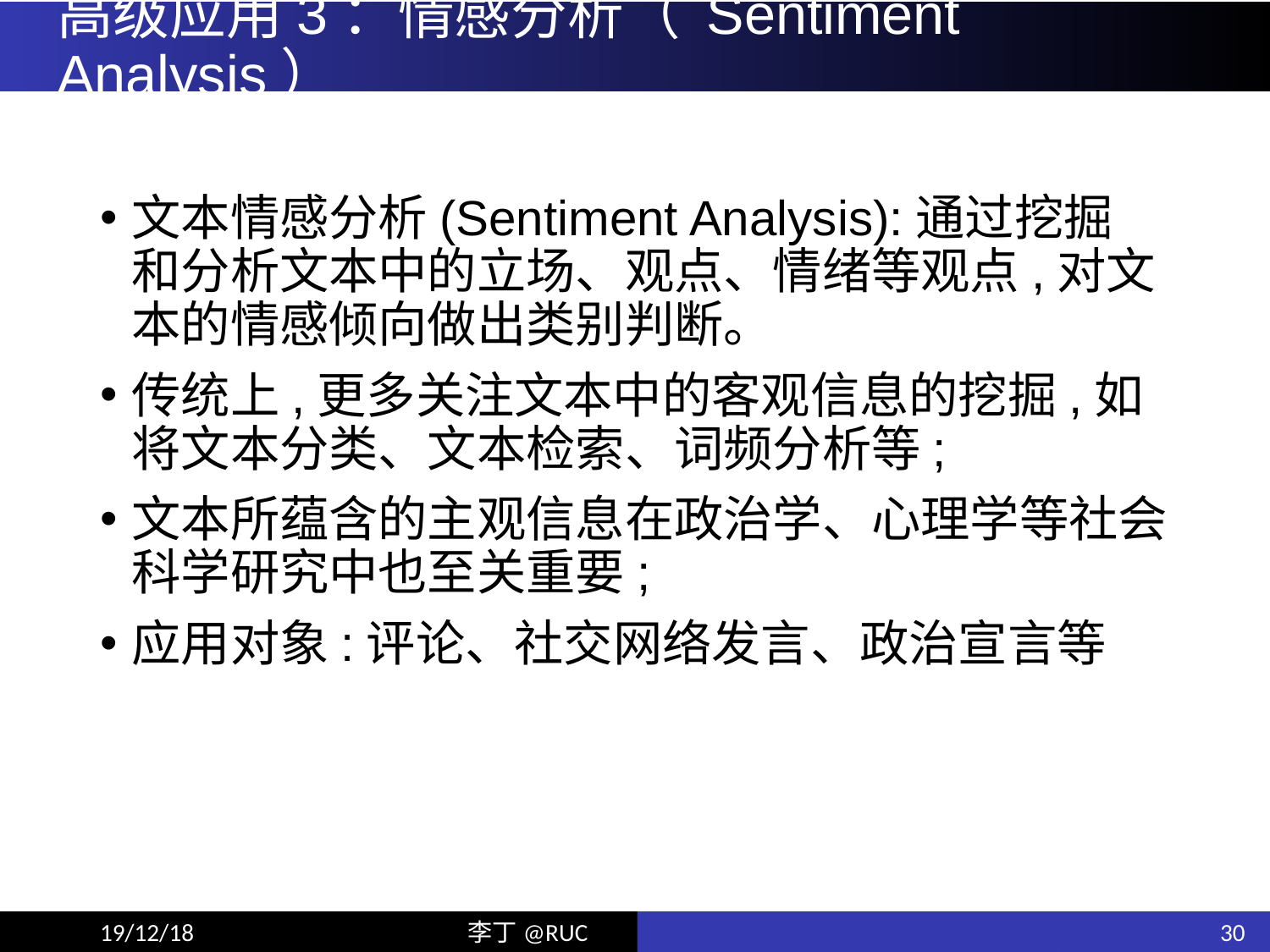

# 高级应用3：情感分析（ Sentiment Analysis）
文本情感分析(Sentiment Analysis):通过挖掘 和分析文本中的立场、观点、情绪等观点,对文本的情感倾向做出类别判断。
传统上,更多关注文本中的客观信息的挖掘,如 将文本分类、文本检索、词频分析等;
文本所蕴含的主观信息在政治学、心理学等社会 科学研究中也至关重要;
应用对象:评论、社交网络发言、政治宣言等

30
19/12/18
李丁@RUC